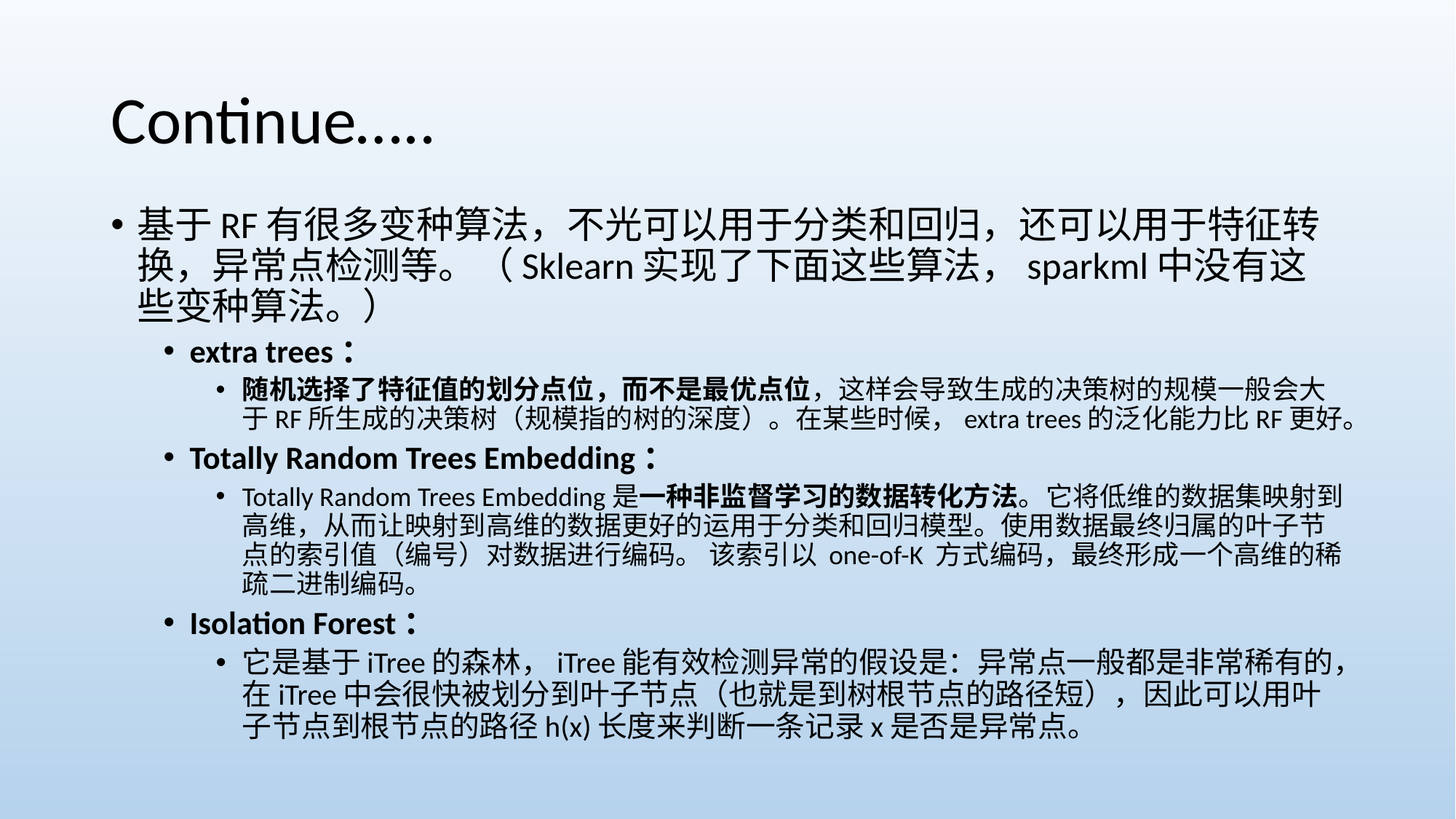

# Continue…..
基于RF有很多变种算法，不光可以用于分类和回归，还可以用于特征转换，异常点检测等。（Sklearn实现了下面这些算法，sparkml中没有这些变种算法。）
extra trees：
随机选择了特征值的划分点位，而不是最优点位，这样会导致生成的决策树的规模一般会大于RF所生成的决策树（规模指的树的深度）。在某些时候，extra trees的泛化能力比RF更好。
Totally Random Trees Embedding：
Totally Random Trees Embedding是一种非监督学习的数据转化方法。它将低维的数据集映射到高维，从而让映射到高维的数据更好的运用于分类和回归模型。使用数据最终归属的叶子节点的索引值（编号）对数据进行编码。 该索引以 one-of-K 方式编码，最终形成一个高维的稀疏二进制编码。
Isolation Forest：
它是基于iTree的森林，iTree能有效检测异常的假设是：异常点一般都是非常稀有的，在iTree中会很快被划分到叶子节点（也就是到树根节点的路径短），因此可以用叶子节点到根节点的路径h(x)长度来判断一条记录x是否是异常点。